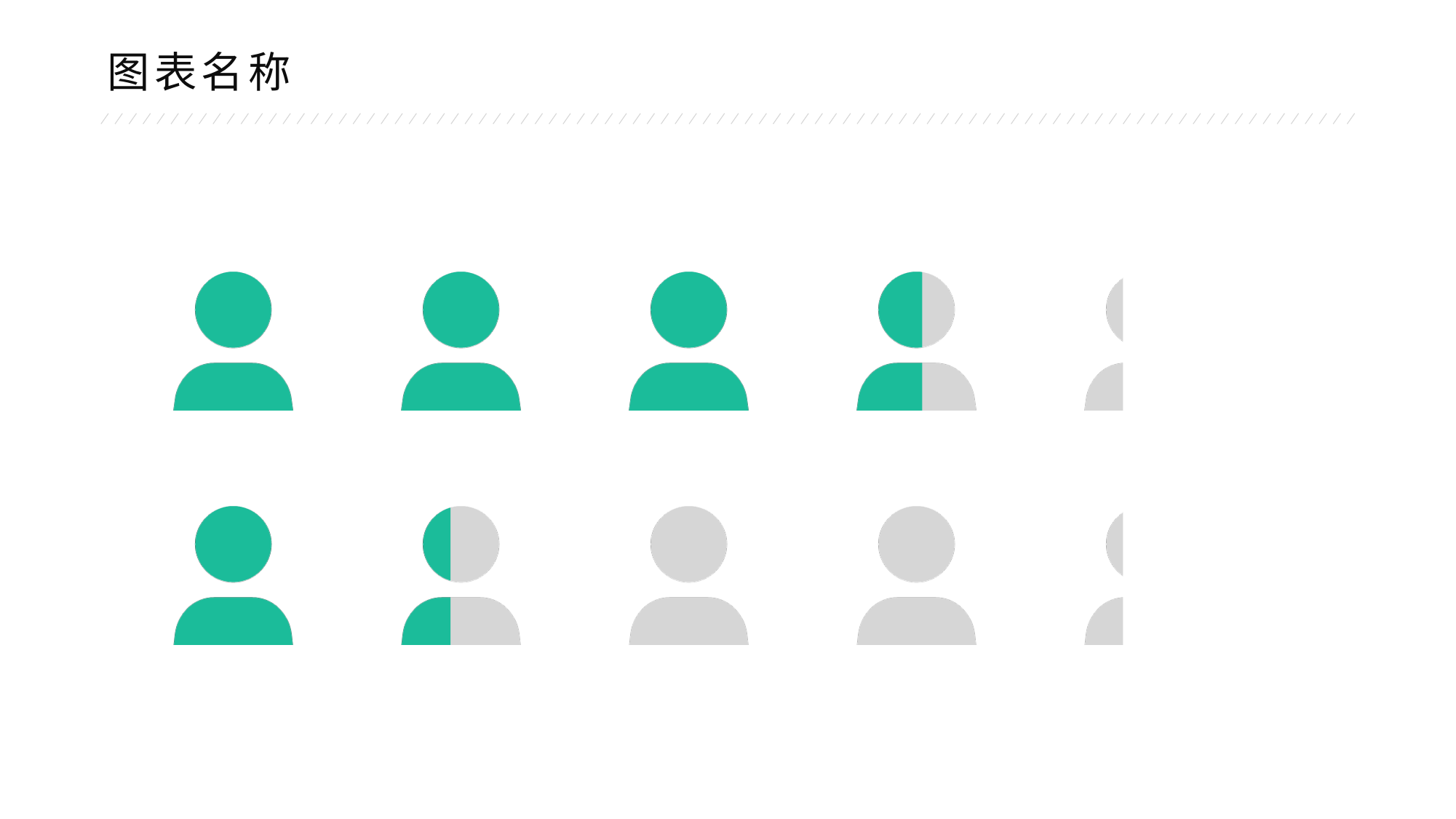

图表名称

### Chart

| Category | 系列 2 | 系列 1 |
|---|---|---|
| 男性比例 | 1.0 | 0.33 |
| 女性比例 | 1.0 | 0.8 |